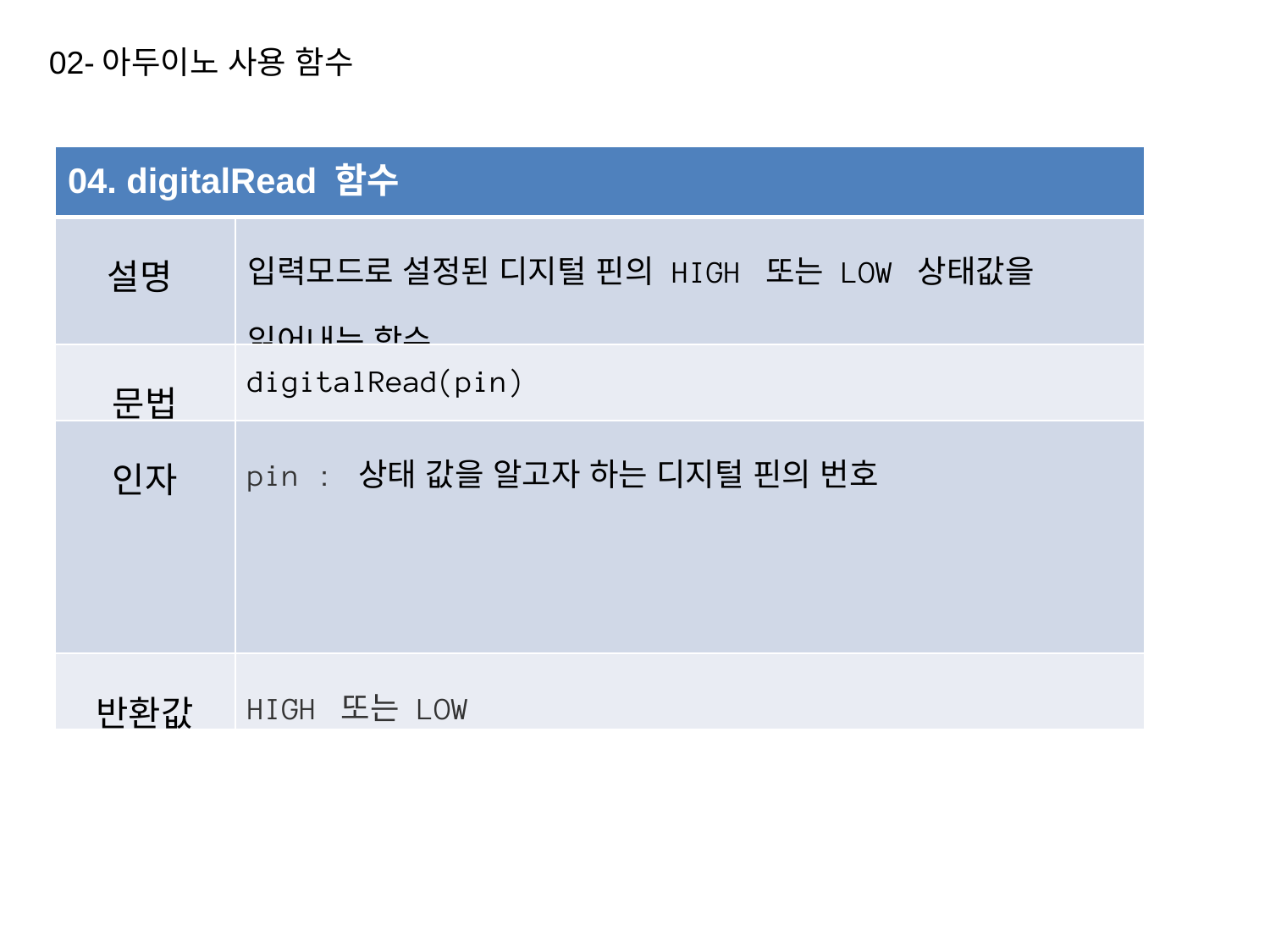

02-아두이노 사용 함수
| 04. digitalRead 함수 |  |
| --- | --- |
| 설명 | 입력모드로 설정된 디지털 핀의 HIGH 또는 LOW 상태값을 읽어내는 함수 |
| 문법 | digitalRead(pin) |
| 인자 | pin : 상태 값을 알고자 하는 디지털 핀의 번호 |
| 반환값 | HIGH 또는 LOW |